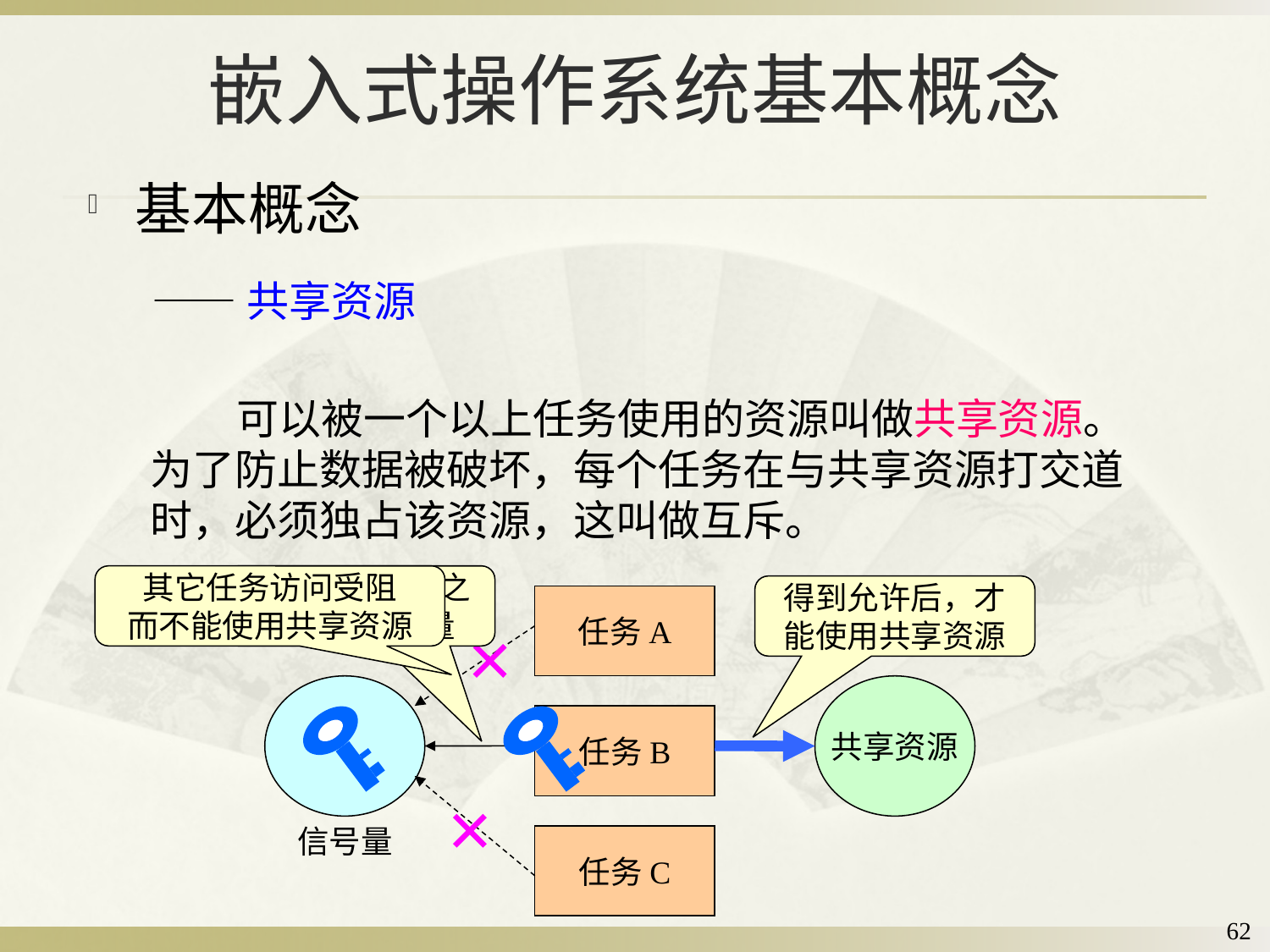

# 嵌入式操作系统基本概念
基本概念
——共享资源
        可以被一个以上任务使用的资源叫做共享资源。为了防止数据被破坏，每个任务在与共享资源打交道时，必须独占该资源，这叫做互斥。
其它任务访问受阻
而不能使用共享资源
访问共享资源之前申请信号量
得到允许后，才能使用共享资源
任务A

共享资源
任务B
任务C
信号量